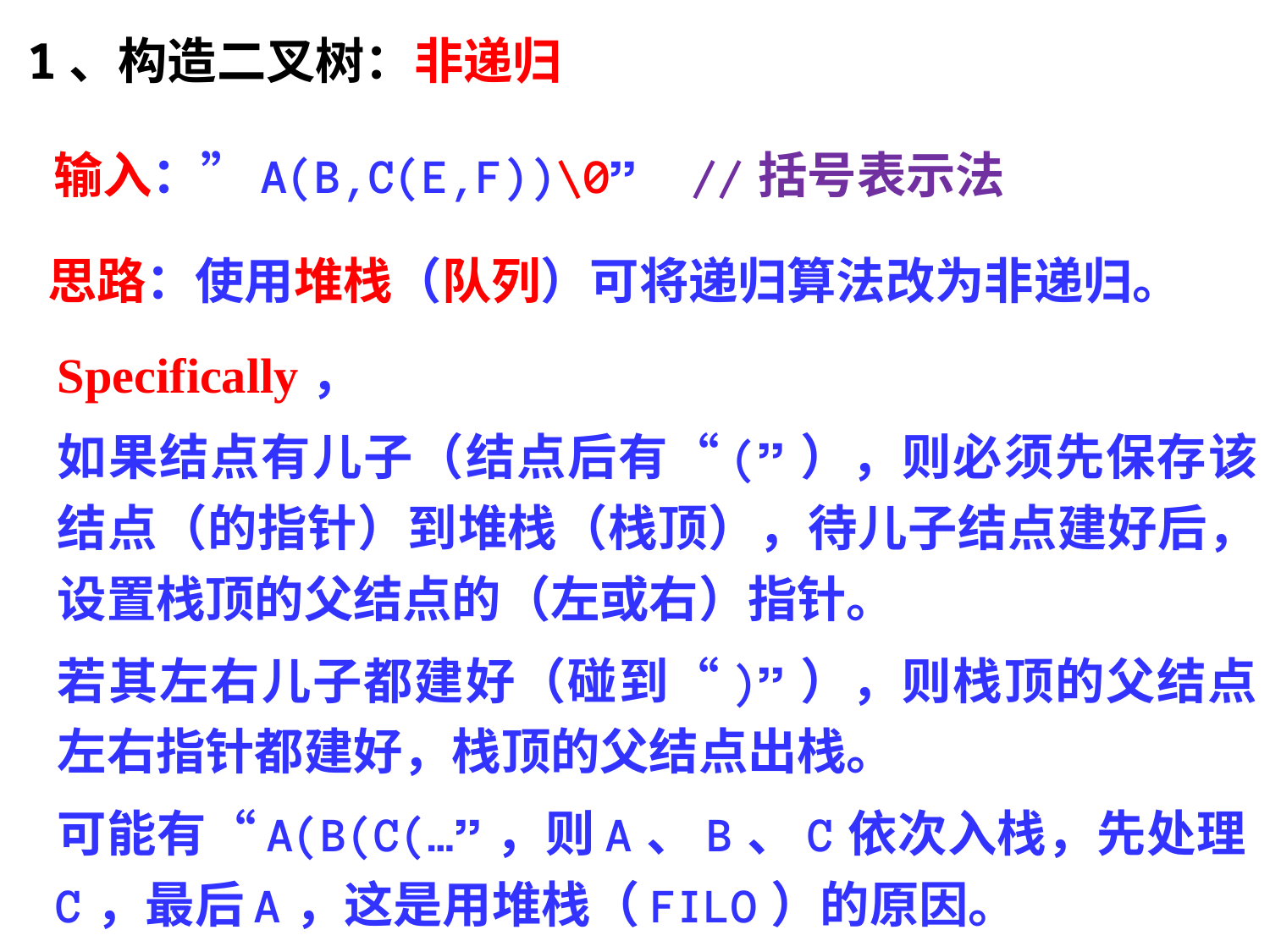

1、构造二叉树：非递归
输入：”A(B,C(E,F))\0”  //括号表示法
思路：使用堆栈（队列）可将递归算法改为非递归。
Specifically，
如果结点有儿子（结点后有“(”），则必须先保存该结点（的指针）到堆栈（栈顶），待儿子结点建好后，设置栈顶的父结点的（左或右）指针。
若其左右儿子都建好（碰到“)”），则栈顶的父结点左右指针都建好，栈顶的父结点出栈。
可能有“A(B(C(…”，则A、B、C依次入栈，先处理C，最后A，这是用堆栈（FILO）的原因。